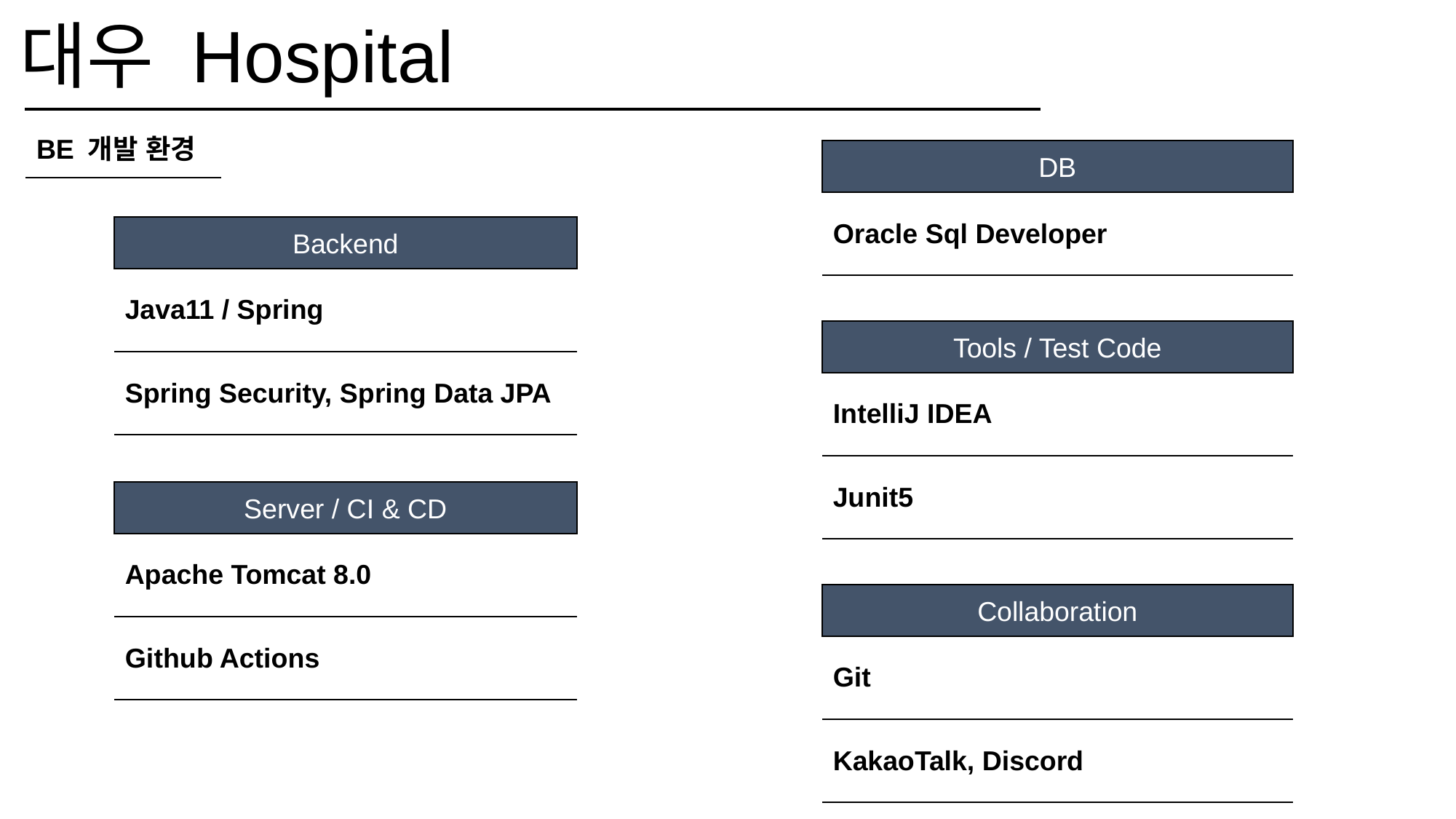

대우 Hospital
| BE 개발 환경 |
| --- |
DB
| Oracle Sql Developer |
| --- |
Backend
| Java11 / Spring |
| --- |
| Spring Security, Spring Data JPA |
Tools / Test Code
| IntelliJ IDEA |
| --- |
| Junit5 |
Server / CI & CD
| Apache Tomcat 8.0 |
| --- |
| Github Actions |
Collaboration
| Git |
| --- |
| KakaoTalk, Discord |